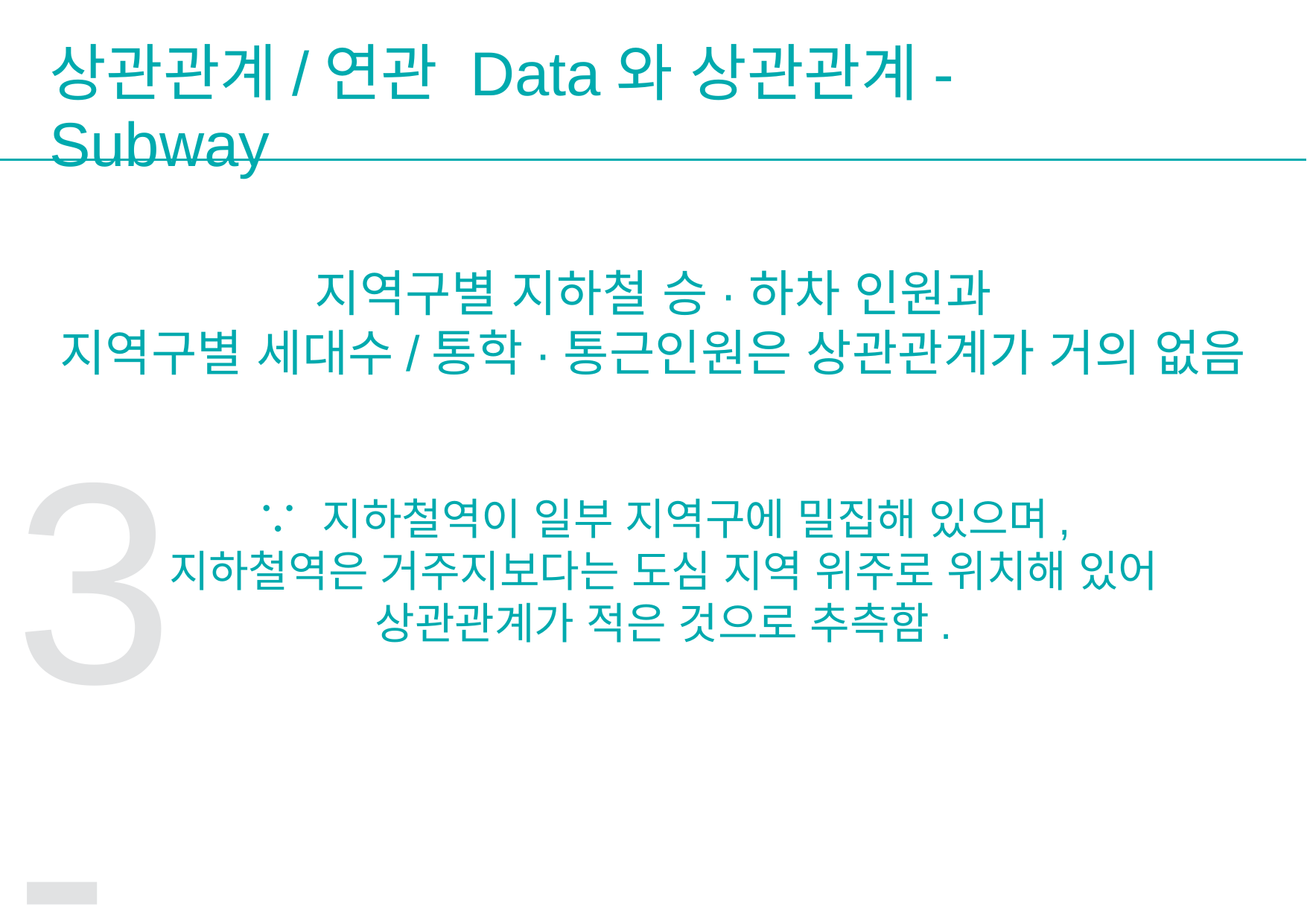

상관관계/연관 Data와 상관관계-Subway
지역구별 지하철 승·하차 인원과
지역구별 세대수/통학·통근인원은 상관관계가 거의 없음
3-2
∵ 지하철역이 일부 지역구에 밀집해 있으며,
지하철역은 거주지보다는 도심 지역 위주로 위치해 있어
상관관계가 적은 것으로 추측함.